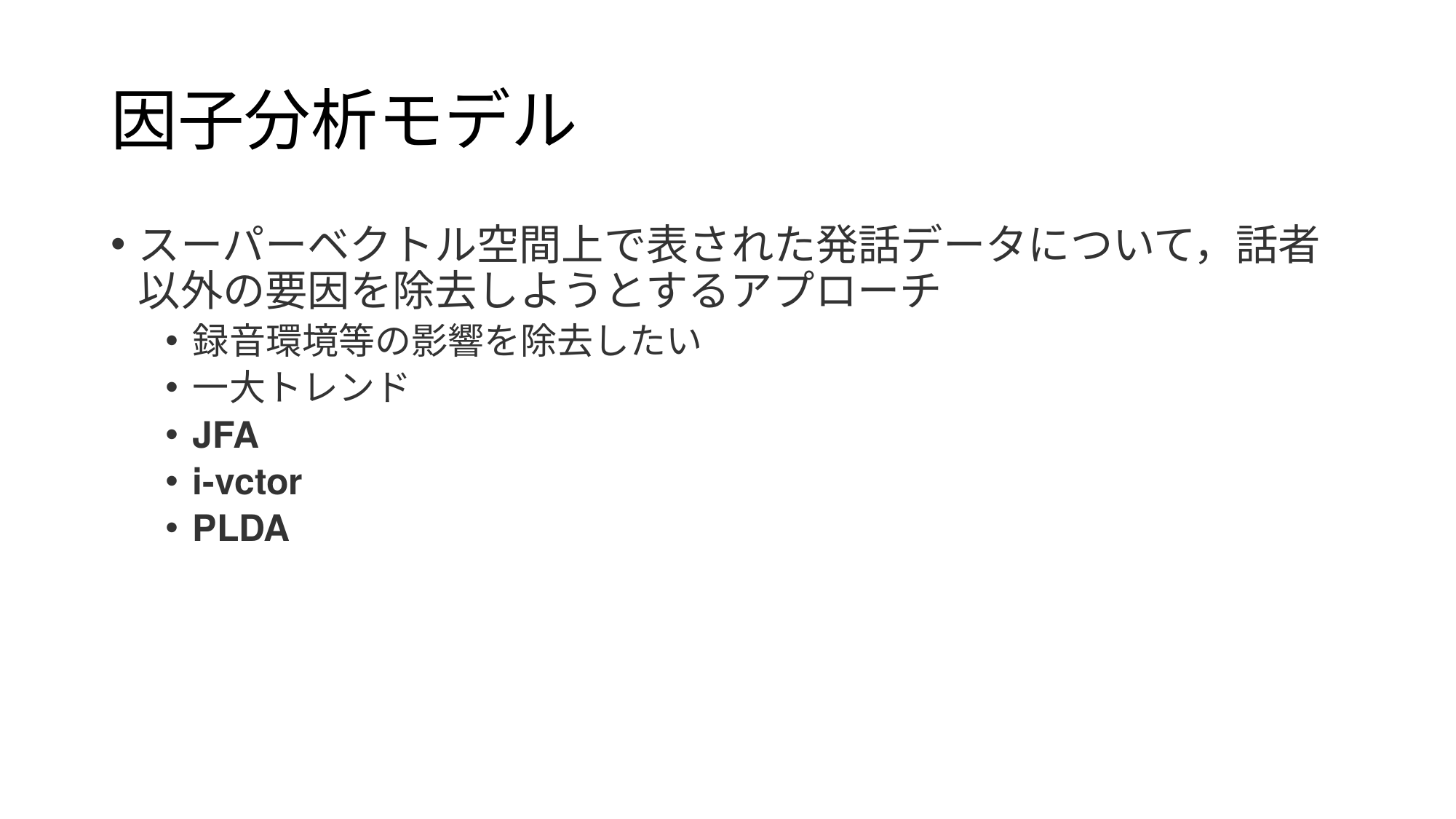

# 因子分析モデル
スーパーベクトル空間上で表された発話データについて，話者以外の要因を除去しようとするアプローチ
録音環境等の影響を除去したい
一大トレンド
JFA
i-vctor
PLDA